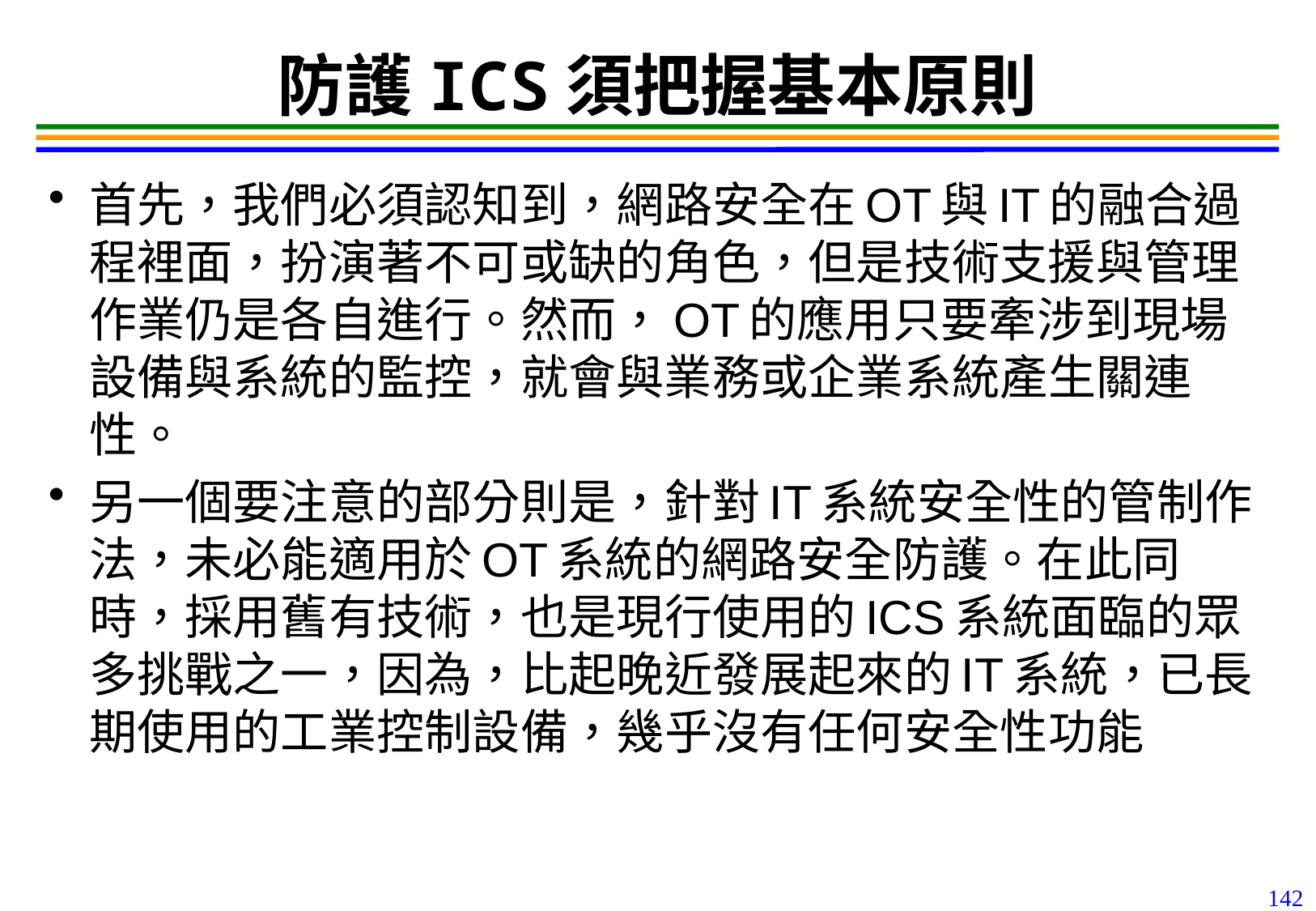

142
# 防護ICS須把握基本原則
首先，我們必須認知到，網路安全在OT與IT的融合過程裡面，扮演著不可或缺的角色，但是技術支援與管理作業仍是各自進行。然而，OT的應用只要牽涉到現場設備與系統的監控，就會與業務或企業系統產生關連性。
另一個要注意的部分則是，針對IT系統安全性的管制作法，未必能適用於OT系統的網路安全防護。在此同時，採用舊有技術，也是現行使用的ICS系統面臨的眾多挑戰之一，因為，比起晚近發展起來的IT系統，已長期使用的工業控制設備，幾乎沒有任何安全性功能